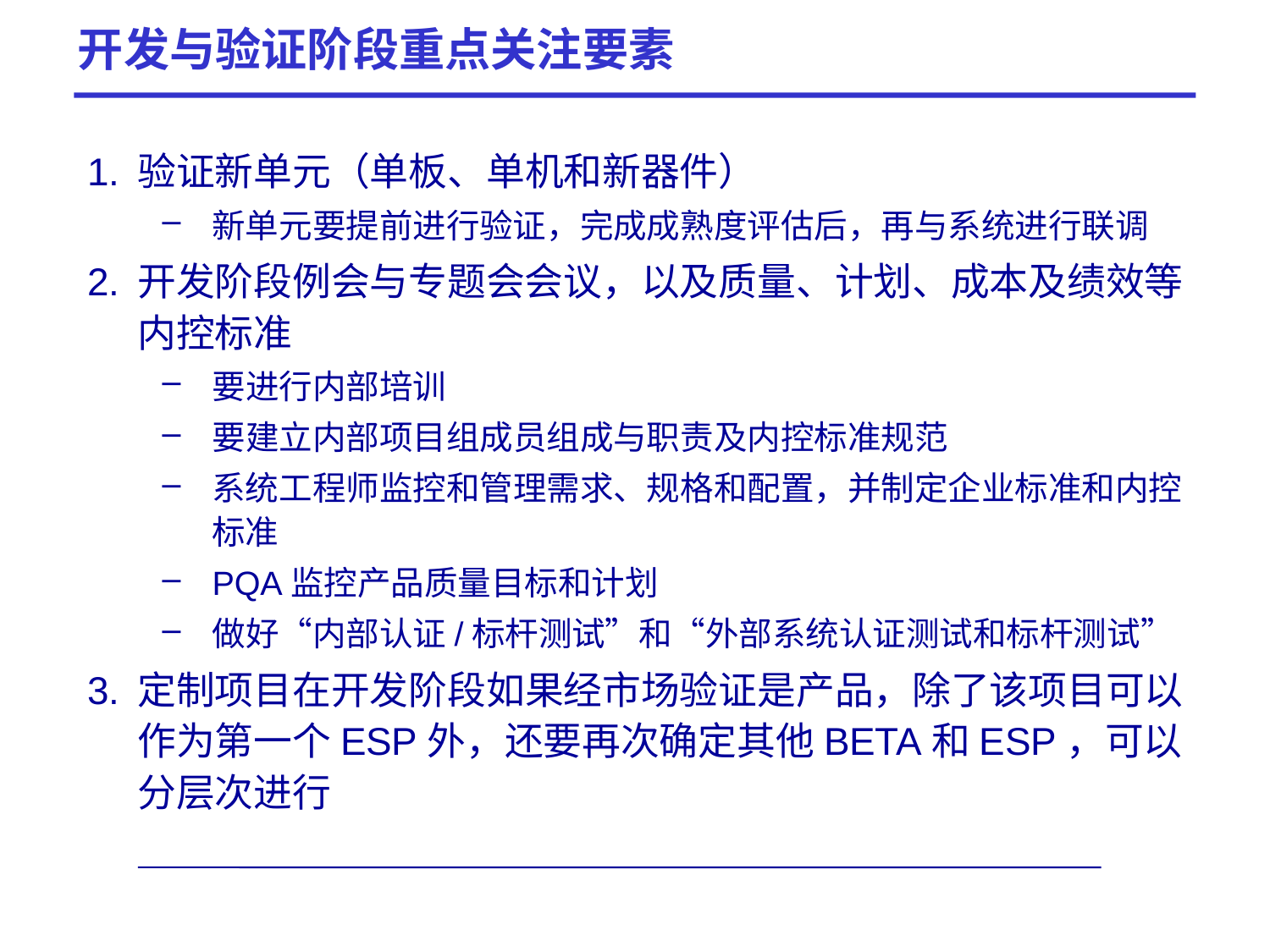

# 开发与验证阶段重点关注要素
验证新单元（单板、单机和新器件）
新单元要提前进行验证，完成成熟度评估后，再与系统进行联调
开发阶段例会与专题会会议，以及质量、计划、成本及绩效等内控标准
要进行内部培训
要建立内部项目组成员组成与职责及内控标准规范
系统工程师监控和管理需求、规格和配置，并制定企业标准和内控标准
PQA监控产品质量目标和计划
做好“内部认证/标杆测试”和“外部系统认证测试和标杆测试”
定制项目在开发阶段如果经市场验证是产品，除了该项目可以作为第一个ESP外，还要再次确定其他BETA和ESP，可以分层次进行